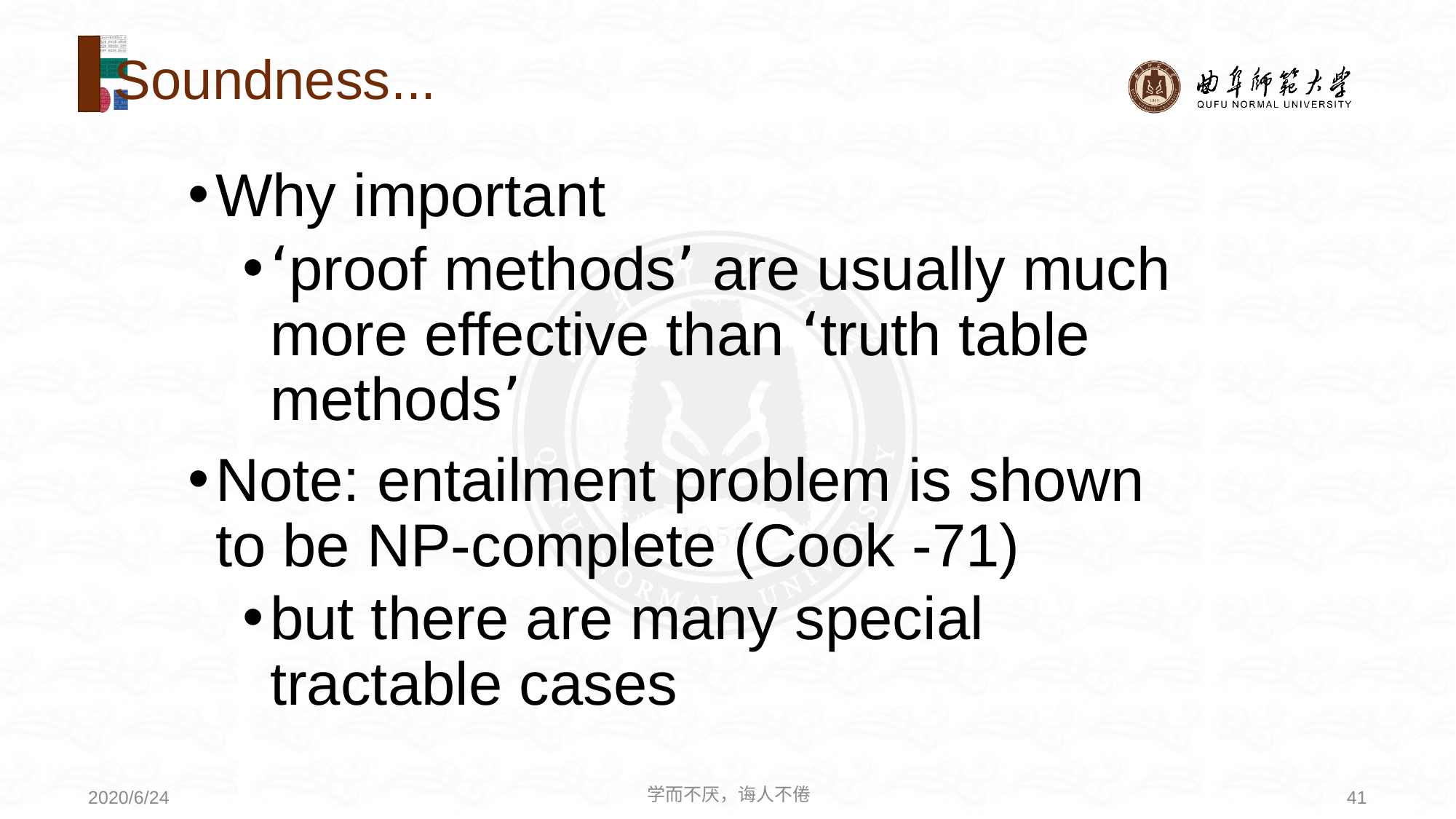

# Soundness...
Why important
‘proof methods’ are usually much more effective than ‘truth table methods’
Note: entailment problem is shown to be NP-complete (Cook -71)
but there are many special tractable cases
学而不厌，诲人不倦
41
2020/6/24